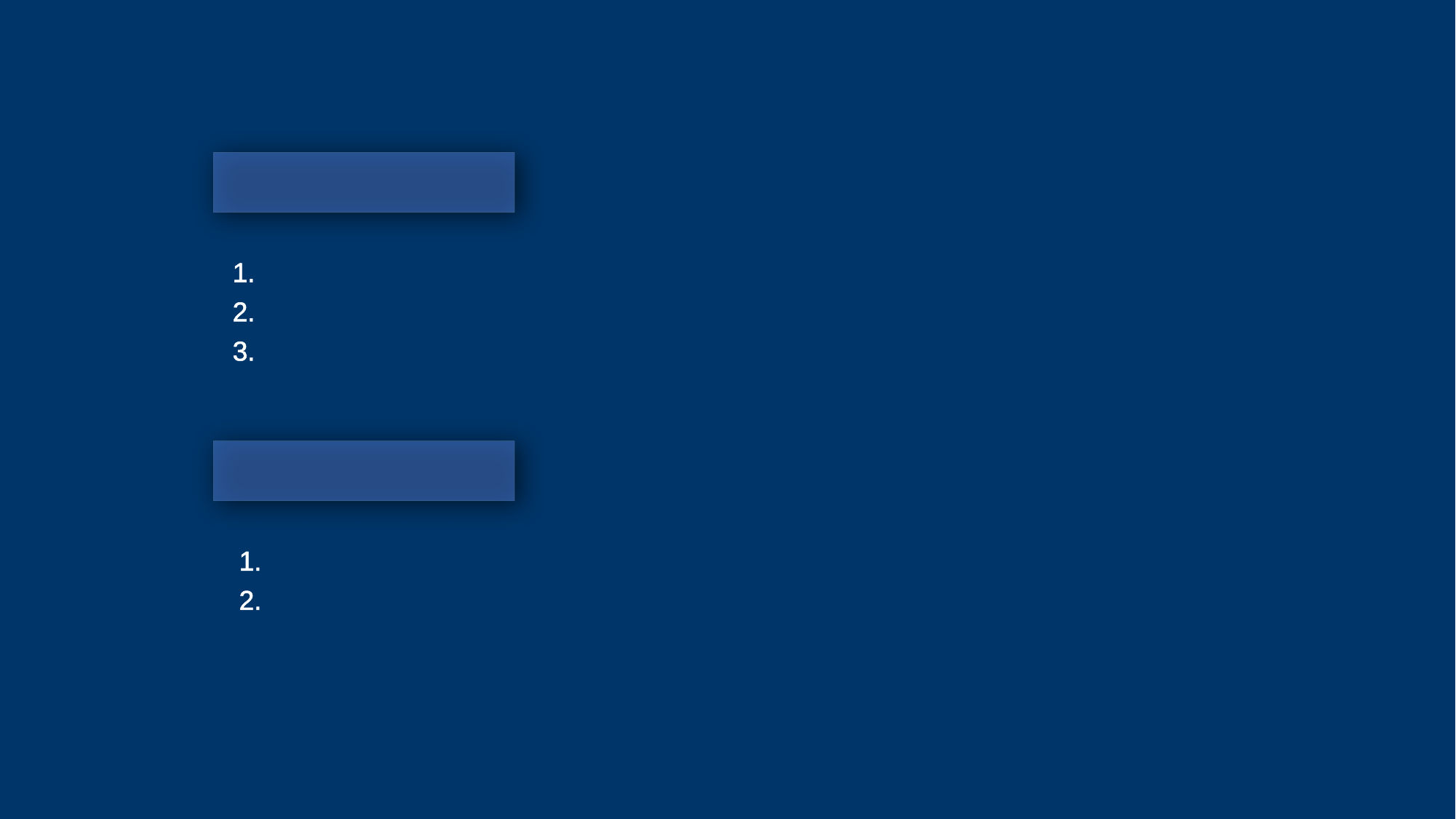

학습목표
오픈소스의 정의와 주요 오픈소스 라이선스를 설명할 수 있습니다.
회사에서 사용을 허용하는 라이선스와 금지하는 라이선스를 구분할 수 있습니다.
코드 작성 시 준수해야 할 사항을 설명할 수 있습니다.
학습내용
저작권과 오픈소스 라이선스
올바른 오픈소스 코드의 사용